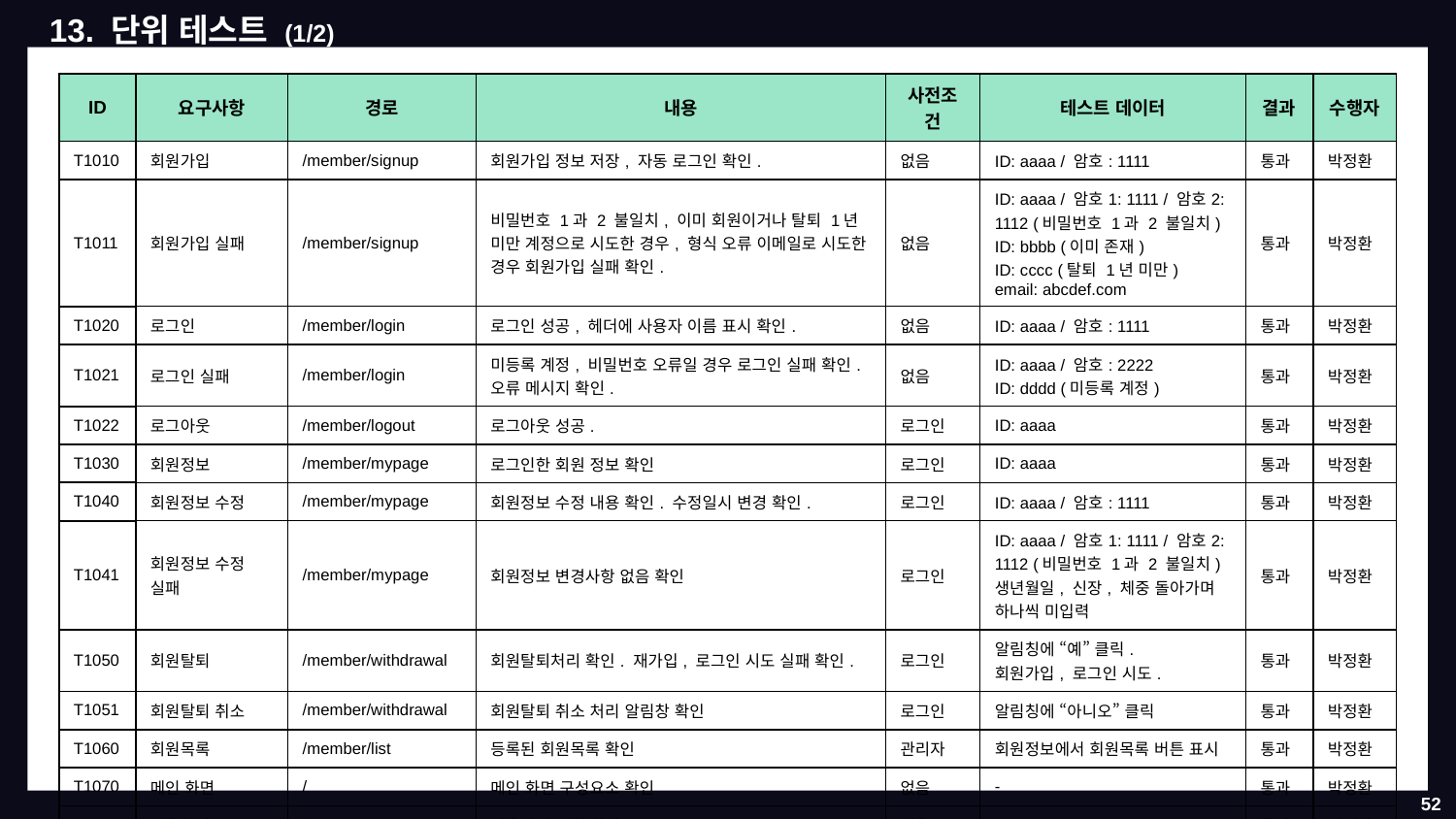

13. 단위 테스트 (1/2)
| ID | 요구사항 | 경로 | 내용 | 사전조건 | 테스트 데이터 | 결과 | 수행자 |
| --- | --- | --- | --- | --- | --- | --- | --- |
| T1010 | 회원가입 | /member/signup | 회원가입 정보 저장, 자동 로그인 확인. | 없음 | ID: aaaa / 암호: 1111 | 통과 | 박정환 |
| T1011 | 회원가입 실패 | /member/signup | 비밀번호 1과 2 불일치, 이미 회원이거나 탈퇴 1년 미만 계정으로 시도한 경우, 형식 오류 이메일로 시도한 경우 회원가입 실패 확인. | 없음 | ID: aaaa / 암호1: 1111 / 암호2: 1112 (비밀번호 1과 2 불일치) ID: bbbb (이미 존재) ID: cccc (탈퇴 1년 미만) email: abcdef.com | 통과 | 박정환 |
| T1020 | 로그인 | /member/login | 로그인 성공, 헤더에 사용자 이름 표시 확인. | 없음 | ID: aaaa / 암호: 1111 | 통과 | 박정환 |
| T1021 | 로그인 실패 | /member/login | 미등록 계정, 비밀번호 오류일 경우 로그인 실패 확인. 오류 메시지 확인. | 없음 | ID: aaaa / 암호: 2222 ID: dddd (미등록 계정) | 통과 | 박정환 |
| T1022 | 로그아웃 | /member/logout | 로그아웃 성공. | 로그인 | ID: aaaa | 통과 | 박정환 |
| T1030 | 회원정보 | /member/mypage | 로그인한 회원 정보 확인 | 로그인 | ID: aaaa | 통과 | 박정환 |
| T1040 | 회원정보 수정 | /member/mypage | 회원정보 수정 내용 확인. 수정일시 변경 확인. | 로그인 | ID: aaaa / 암호: 1111 | 통과 | 박정환 |
| T1041 | 회원정보 수정 실패 | /member/mypage | 회원정보 변경사항 없음 확인 | 로그인 | ID: aaaa / 암호1: 1111 / 암호2: 1112 (비밀번호 1과 2 불일치) 생년월일, 신장, 체중 돌아가며 하나씩 미입력 | 통과 | 박정환 |
| T1050 | 회원탈퇴 | /member/withdrawal | 회원탈퇴처리 확인. 재가입, 로그인 시도 실패 확인. | 로그인 | 알림칭에 “예” 클릭. 회원가입, 로그인 시도. | 통과 | 박정환 |
| T1051 | 회원탈퇴 취소 | /member/withdrawal | 회원탈퇴 취소 처리 알림창 확인 | 로그인 | 알림칭에 “아니오” 클릭 | 통과 | 박정환 |
| T1060 | 회원목록 | /member/list | 등록된 회원목록 확인 | 관리자 | 회원정보에서 회원목록 버튼 표시 | 통과 | 박정환 |
| T1070 | 메인 화면 | / | 메인 화면 구성요소 확인 | 없음 | - | 통과 | 박정환 |
| T1080 | 이용약관 | /terms | 이용약관 조회 확인 | 없음 | - | 통과 | 박정환 |
| T1090 | 문의하기 | /inquiry | 문의하기 성공 확인 | 이메일 등록 | - | 통과 | 박정환 |
52